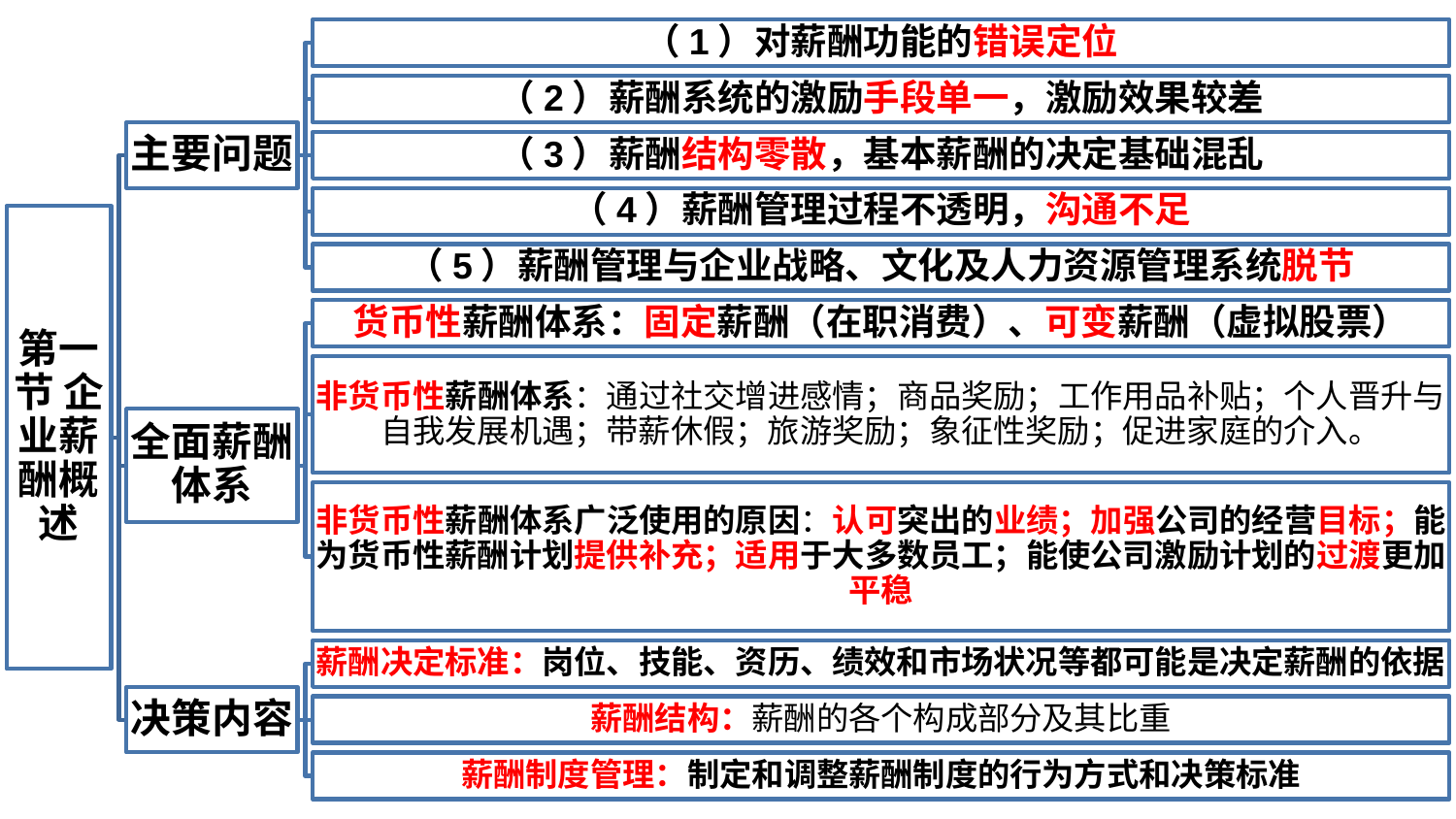

第一节 企业薪酬概述
主要问题
（1）对薪酬功能的错误定位
（2）薪酬系统的激励手段单一，激励效果较差
（3）薪酬结构零散，基本薪酬的决定基础混乱
（4）薪酬管理过程不透明，沟通不足
（5）薪酬管理与企业战略、文化及人力资源管理系统脱节
全面薪酬体系
货币性薪酬体系：固定薪酬（在职消费）、可变薪酬（虚拟股票）
非货币性薪酬体系：通过社交增进感情；商品奖励；工作用品补贴；个人晋升与自我发展机遇；带薪休假；旅游奖励；象征性奖励；促进家庭的介入。
非货币性薪酬体系广泛使用的原因：认可突出的业绩；加强公司的经营目标；能为货币性薪酬计划提供补充；适用于大多数员工；能使公司激励计划的过渡更加平稳
决策内容
薪酬决定标准：岗位、技能、资历、绩效和市场状况等都可能是决定薪酬的依据
薪酬结构：薪酬的各个构成部分及其比重
薪酬制度管理：制定和调整薪酬制度的行为方式和决策标准
多题型